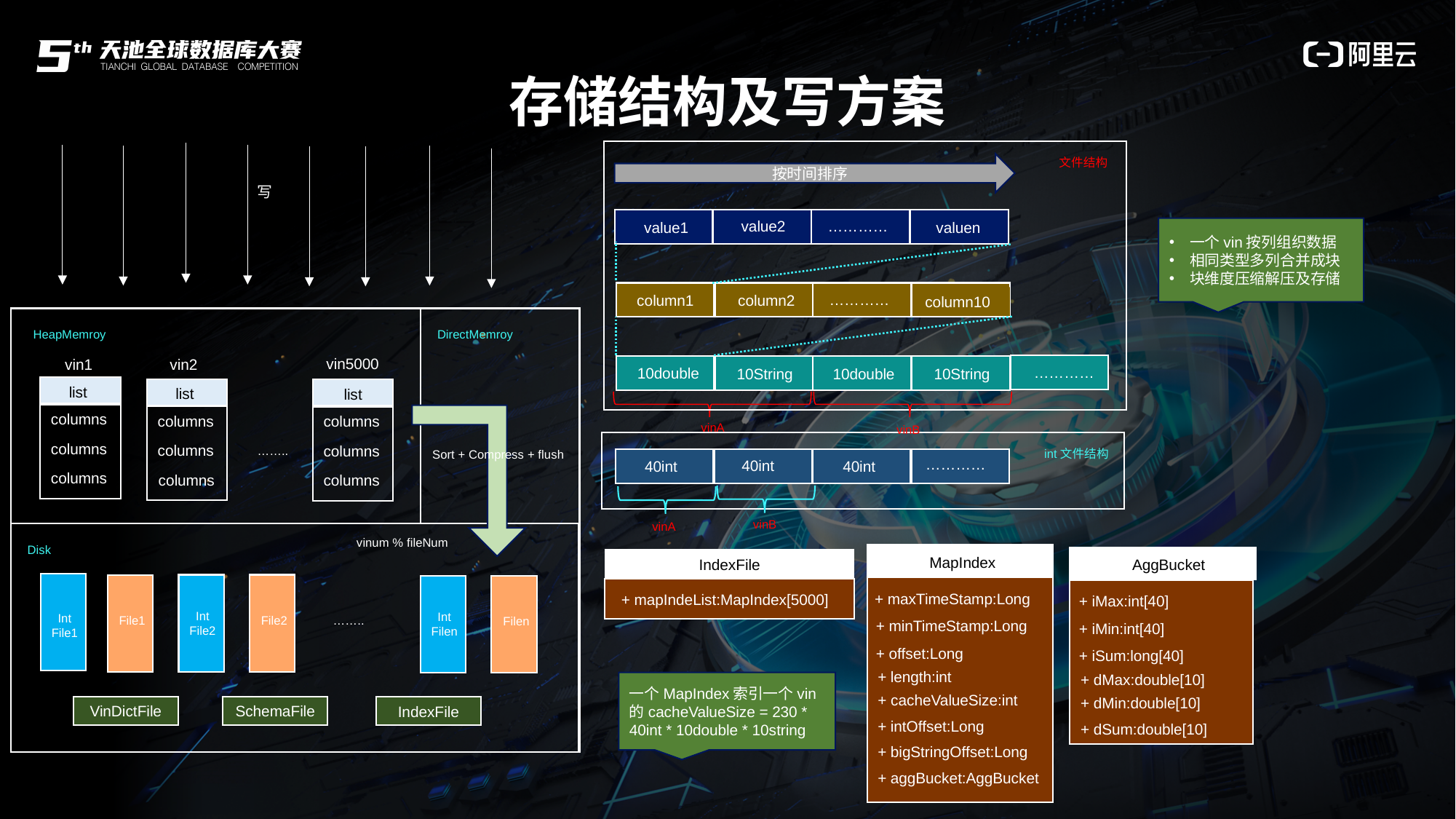

存储结构及写方案

文件结构
按时间排序

value2
…………
value1
valuen

…………
column1
column2
column10

…………
10double
10String
10double
10String
vinA
vinB

写
一个vin按列组织数据
相同类型多列合并成块
块维度压缩解压及存储

HeapMemroy
DirectMemroy
vin5000
vin1
vin2

list

list
list

columns

columns

columns

int文件结构
…………

40int

40int
40int
vinB
vinA
columns
columns
columns
……..
Sort + Compress + flush
columns
columns
columns

vinum % fileNum
Disk

MapIndex

AggBucket

+ maxTimeStamp:Long
+ iMax:int[40]
+ iMax:int[40]
+ minTimeStamp:Long
+ iMin:int[40]
+ offset:Long
+ iSum:long[40]
+ length:int
+ dMax:double[10]
+ cacheValueSize:int
+ dMin:double[10]
+ intOffset:Long
+ dSum:double[10]
+ bigStringOffset:Long
+ aggBucket:AggBucket
IndexFile
+ mapIndeList:MapIndex[5000]
一个MapIndex索引一个vin的cacheValueSize = 230 * 40int * 10double * 10string

Int
File2
Int
Filen
Int
File1
File2
……..
File1
Filen
VinDictFile
SchemaFile
IndexFile